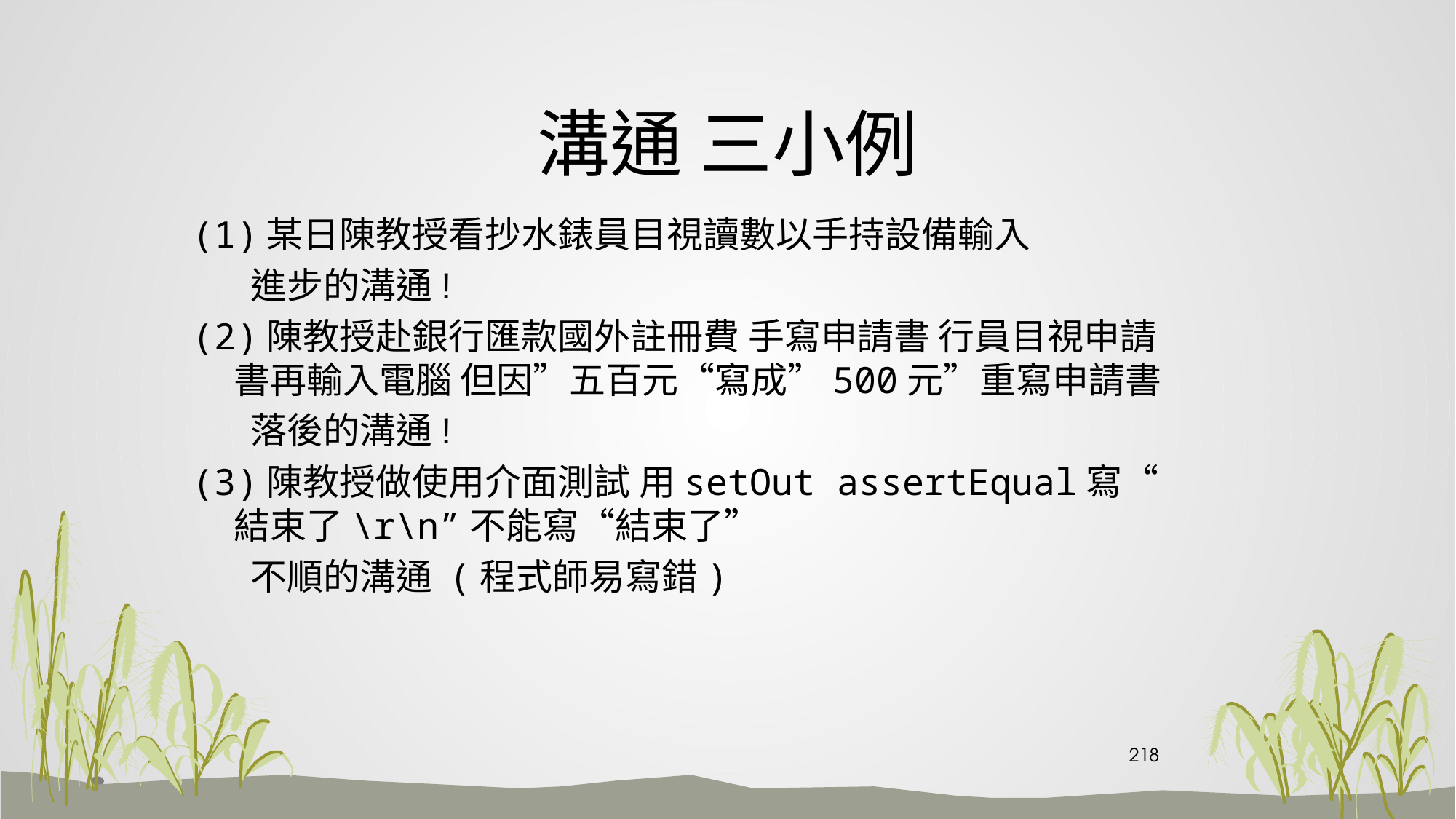

# 溝通 三小例
(1)某日陳教授看抄水錶員目視讀數以手持設備輸入
      進步的溝通!
(2)陳教授赴銀行匯款國外註冊費 手寫申請書 行員目視申請書再輸入電腦 但因”五百元“寫成”500元”重寫申請書
      落後的溝通!
(3)陳教授做使用介面測試 用setOut assertEqual寫“結束了\r\n”不能寫“結束了”
      不順的溝通 (程式師易寫錯)

218